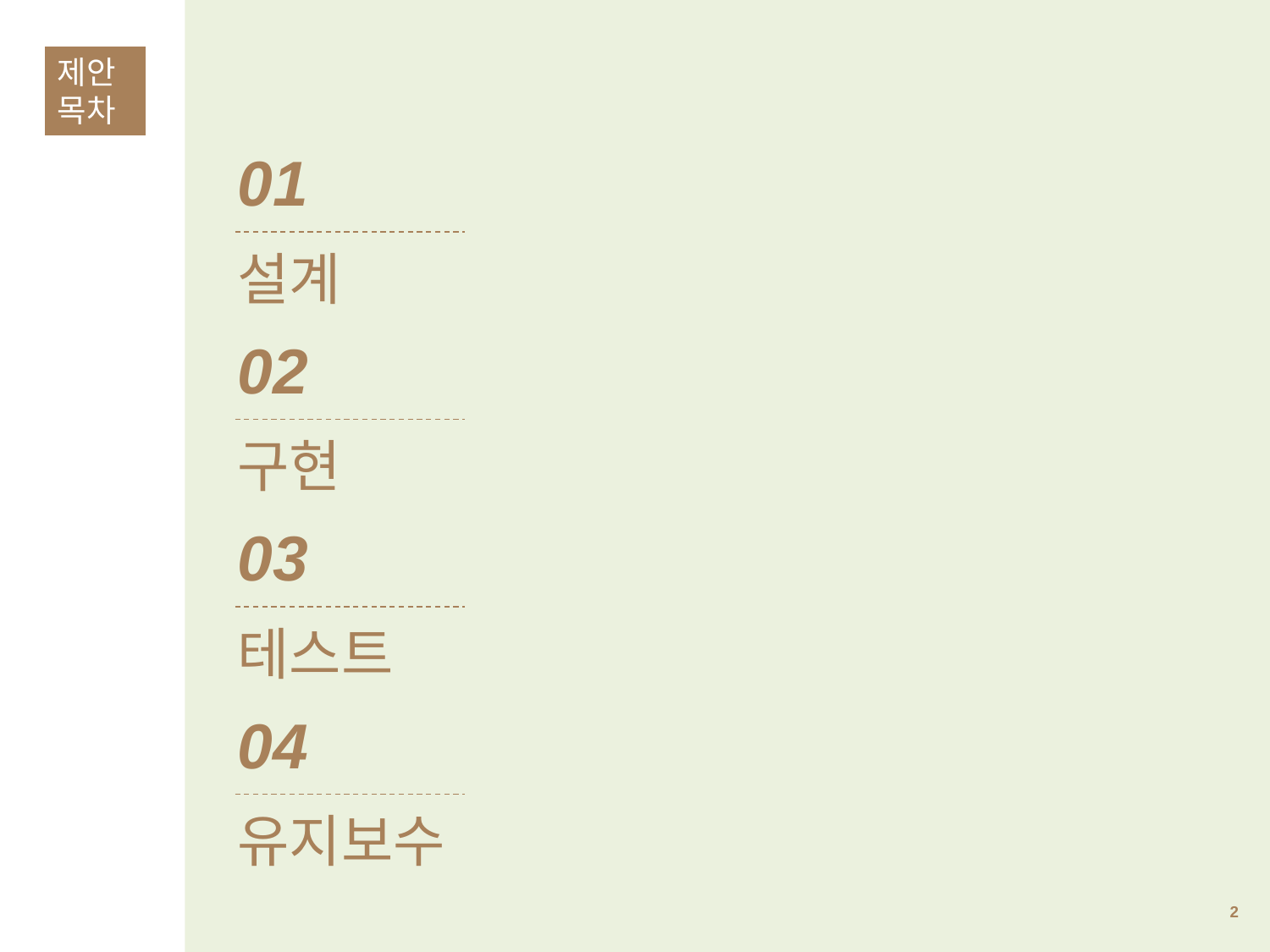

제안
목차
01
설계
02
구현
03
테스트
04
유지보수
2